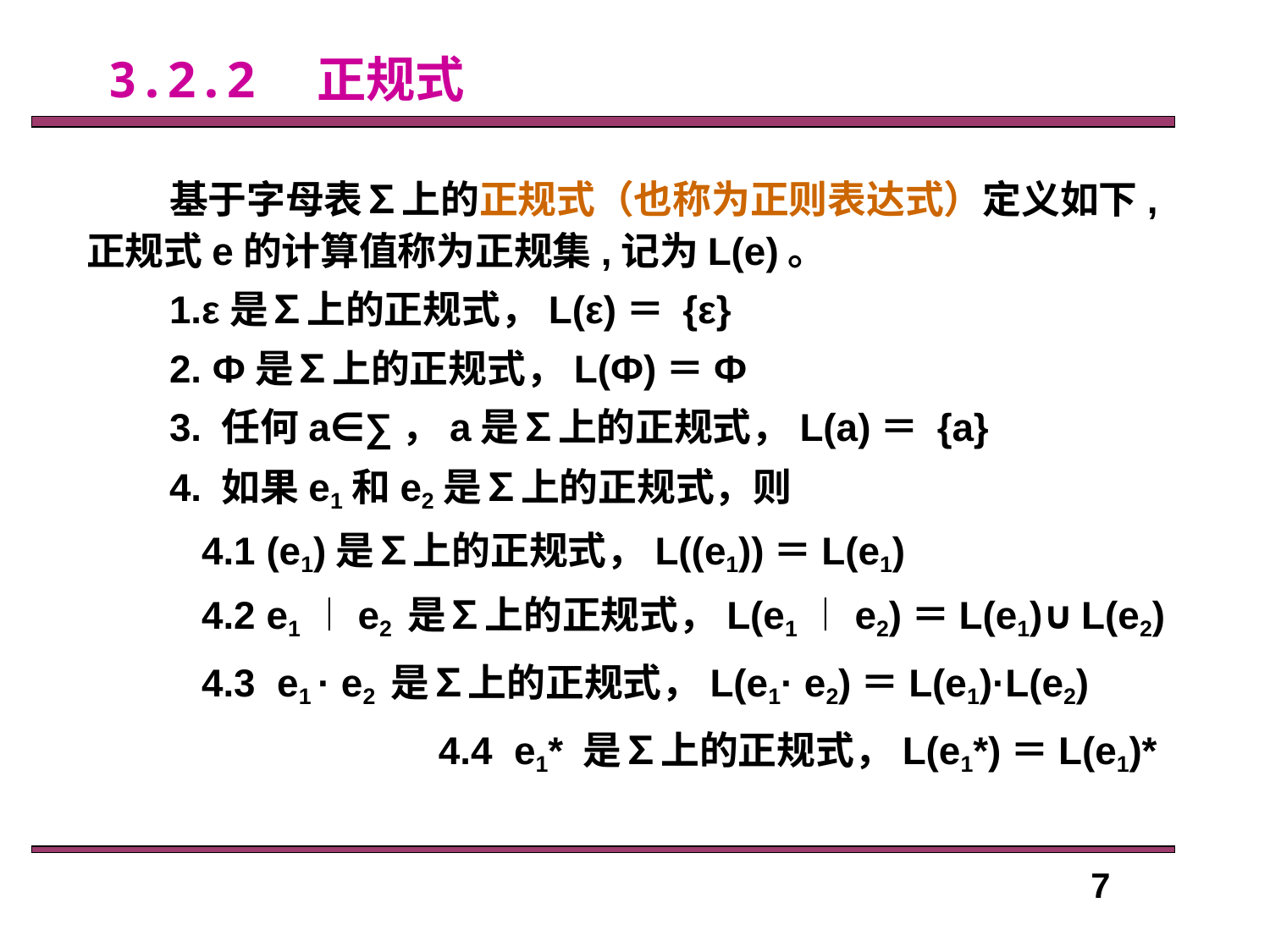

# 3.2.2　正规式
基于字母表∑上的正规式（也称为正则表达式）定义如下,正规式e的计算值称为正规集,记为L(e)。
1.ε是∑上的正规式，L(ε)＝ {ε}
2. Ф是∑上的正规式，L(Ф)＝Ф
3. 任何a∈∑，a是∑上的正规式，L(a)＝ {a}
4. 如果e1和e2是∑上的正规式，则
   4.1 (e1)是∑上的正规式，L((e1))＝L(e1)
   4.2 e1︱e2 是∑上的正规式，L(e1︱e2)＝L(e1)∪L(e2)
   4.3  e1 · e2 是∑上的正规式，L(e1· e2)＝L(e1)·L(e2)
   4.4  e1* 是∑上的正规式，L(e1*)＝L(e1)*
7